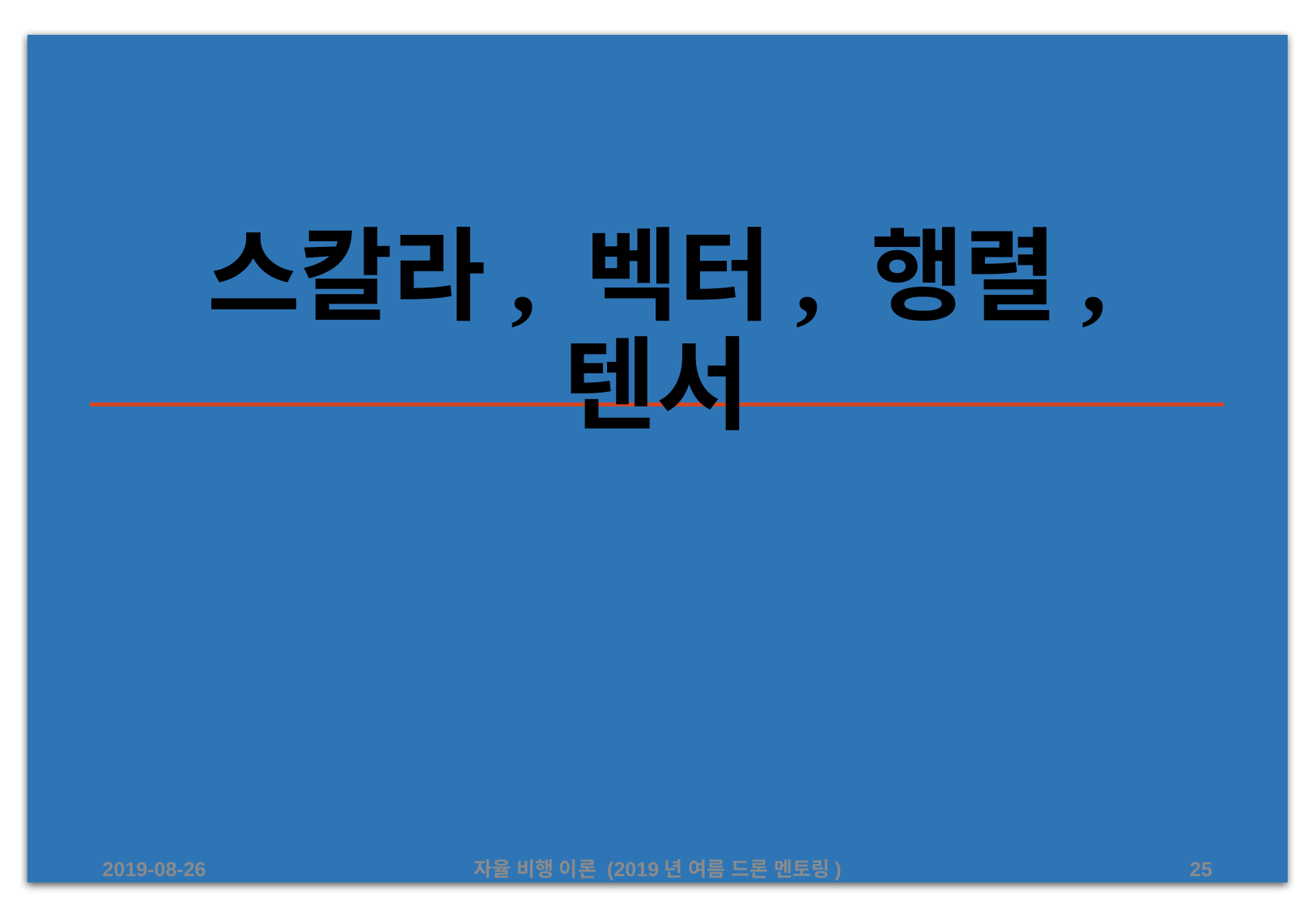

# 스칼라, 벡터, 행렬, 텐서

2019-08-26
자율 비행 이론 (2019년 여름 드론 멘토링)
25